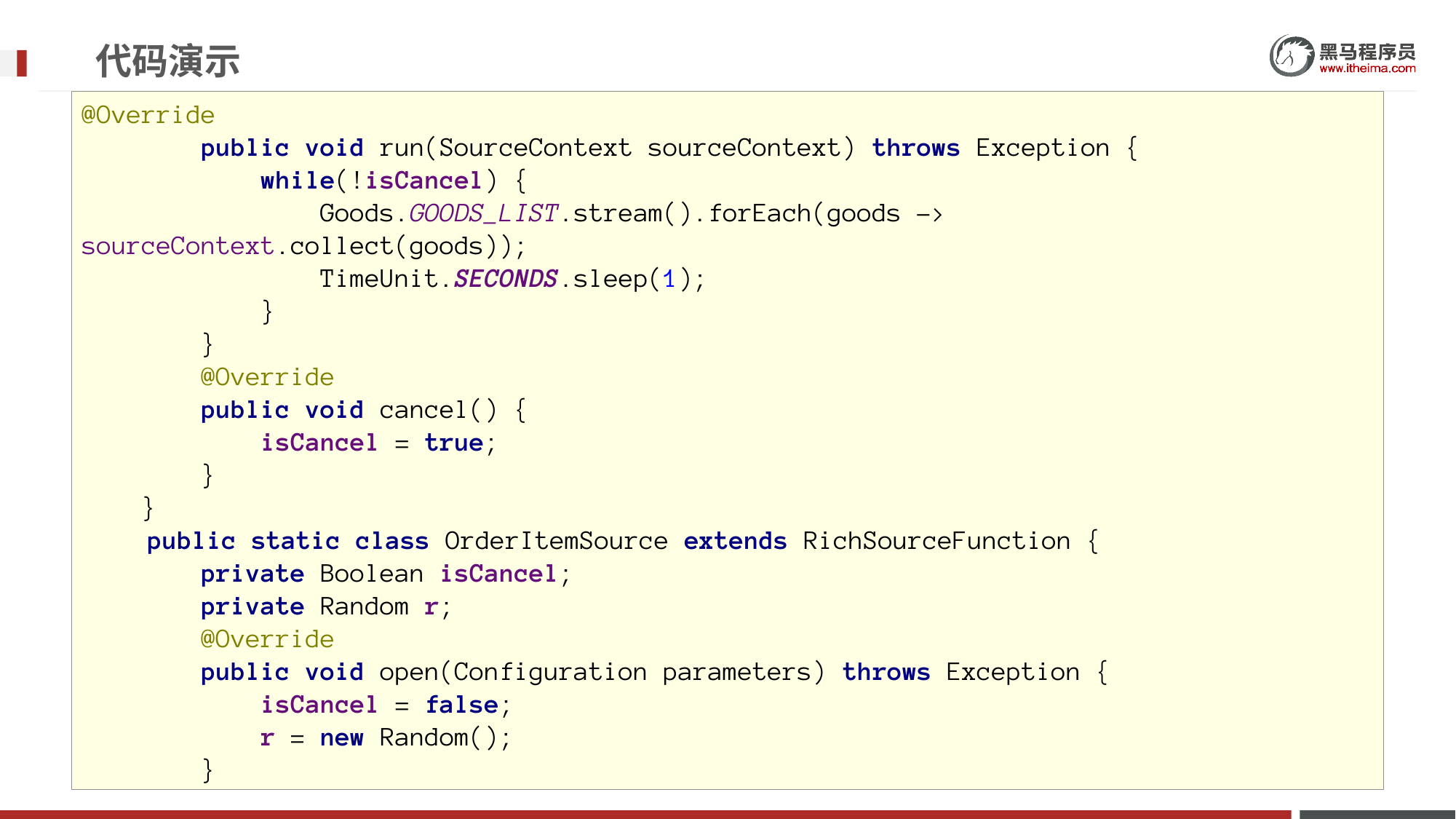

# 代码演示
@Override
        public void run(SourceContext sourceContext) throws Exception {
            while(!isCancel) {
                Goods.GOODS_LIST.stream().forEach(goods -> sourceContext.collect(goods));
                TimeUnit.SECONDS.sleep(1);
            }
        }
        @Override
        public void cancel() {
            isCancel = true;
        }
    }
    public static class OrderItemSource extends RichSourceFunction {
        private Boolean isCancel;
        private Random r;
        @Override
        public void open(Configuration parameters) throws Exception {
            isCancel = false;
            r = new Random();
        }